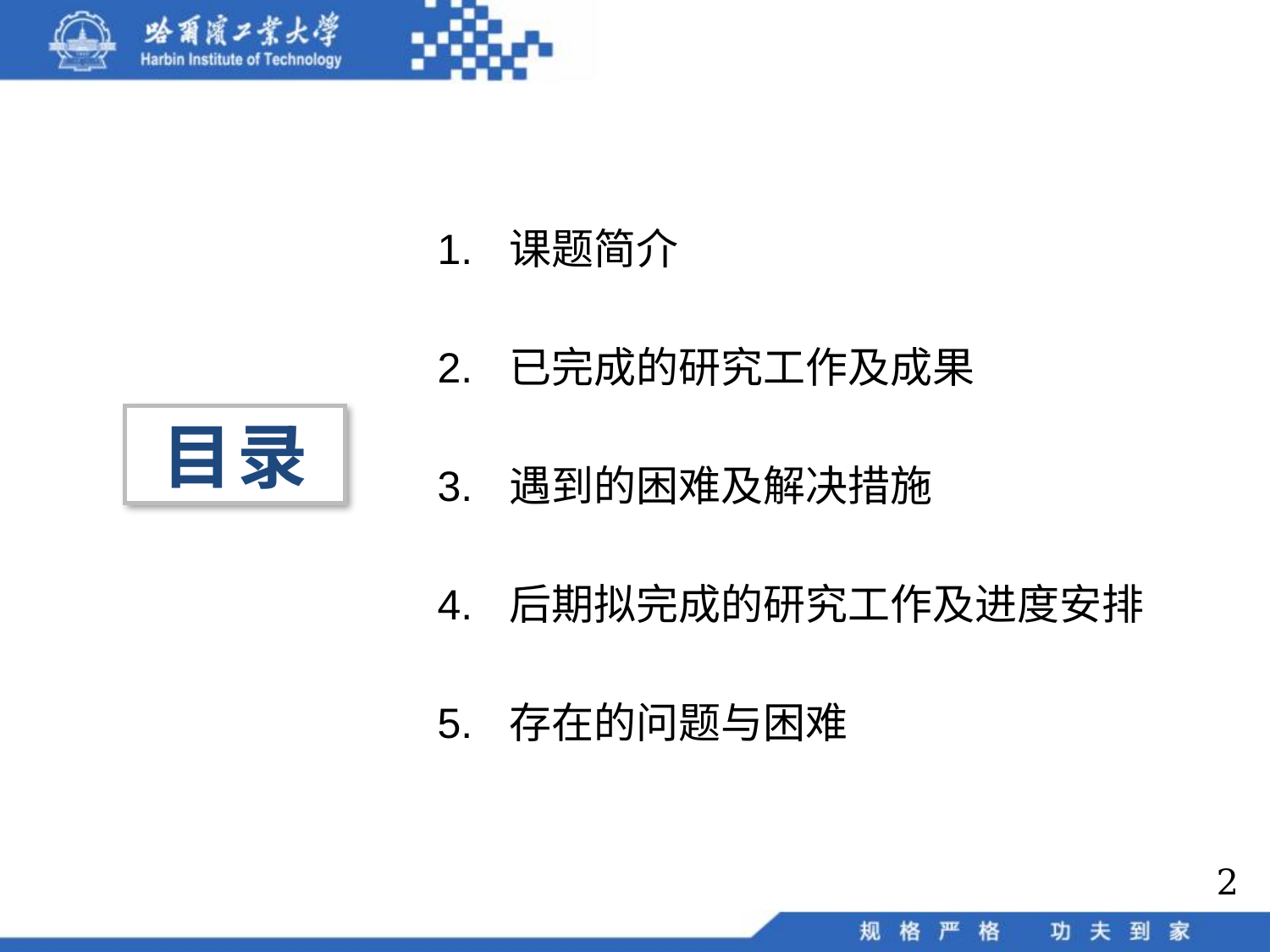

课题简介

已完成的研究工作及成果

遇到的困难及解决措施

后期拟完成的研究工作及进度安排

存在的问题与困难
目录
2